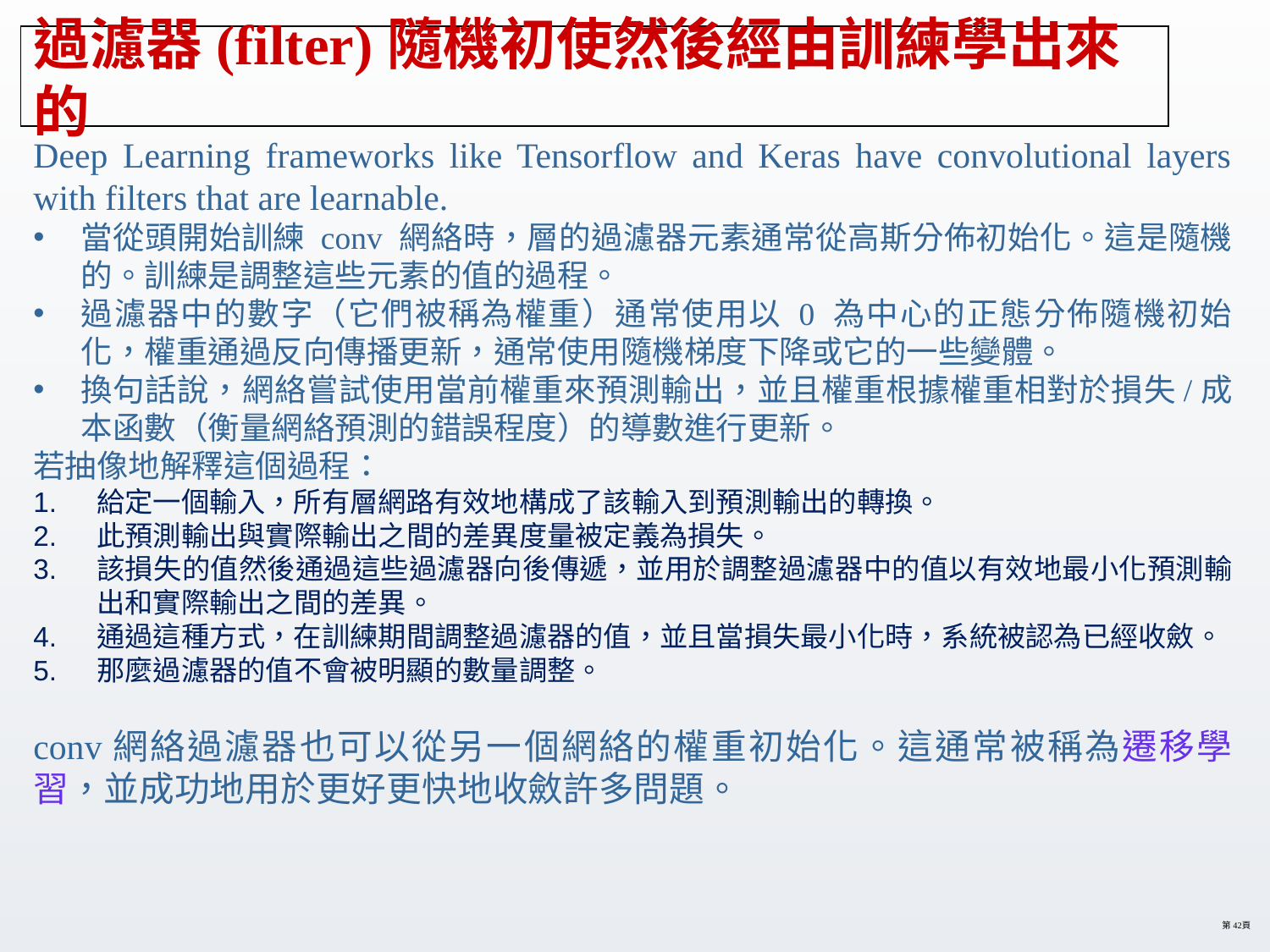

# 過濾器(filter)隨機初使然後經由訓練學出來的
Deep Learning frameworks like Tensorflow and Keras have convolutional layers with filters that are learnable.
當從頭開始訓練 conv 網絡時，層的過濾器元素通常從高斯分佈初始化。這是隨機的。訓練是調整這些元素的值的過程。
過濾器中的數字（它們被稱為權重）通常使用以 0 為中心的正態分佈隨機初始化，權重通過反向傳播更新，通常使用隨機梯度下降或它的一些變體。
換句話說，網絡嘗試使用當前權重來預測輸出，並且權重根據權重相對於損失/成本函數（衡量網絡預測的錯誤程度）的導數進行更新。
若抽像地解釋這個過程：
給定一個輸入，所有層網路有效地構成了該輸入到預測輸出的轉換。
此預測輸出與實際輸出之間的差異度量被定義為損失。
該損失的值然後通過這些過濾器向後傳遞，並用於調整過濾器中的值以有效地最小化預測輸出和實際輸出之間的差異。
通過這種方式，在訓練期間調整過濾器的值，並且當損失最小化時，系統被認為已經收斂。
那麼過濾器的值不會被明顯的數量調整。

conv網絡過濾器也可以從另一個網絡的權重初始化。這通常被稱為遷移學習，並成功地用於更好更快地收斂許多問題。